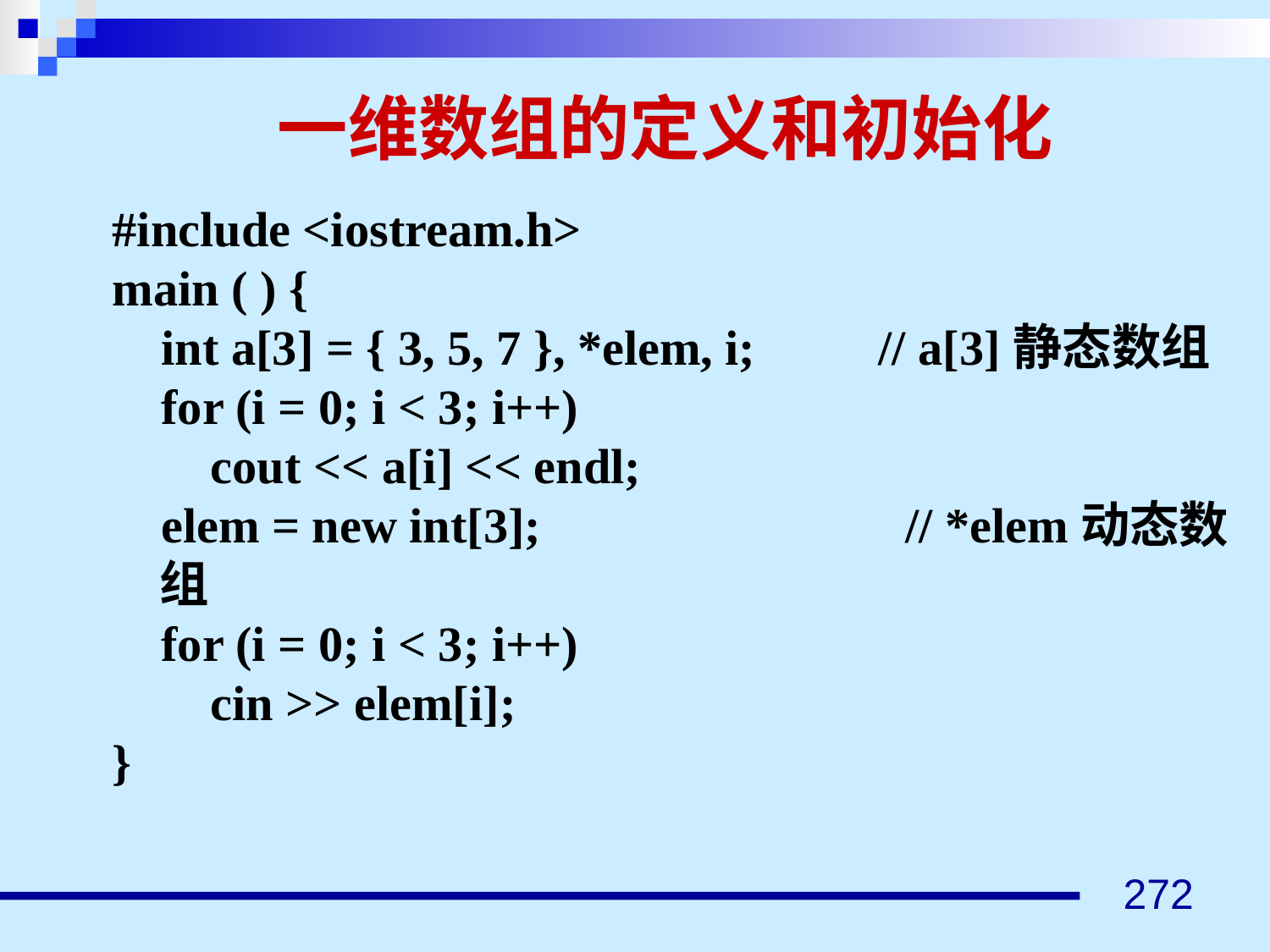

# 一维数组的定义和初始化
#include <iostream.h>
main ( ) {
    int a[3] = { 3, 5, 7 }, *elem, i;          // a[3]静态数组
    for (i = 0; i < 3; i++)
        cout << a[i] << endl;
    elem = new int[3];	 	         // *elem动态数组
    for (i = 0; i < 3; i++)
        cin >> elem[i];
}
272